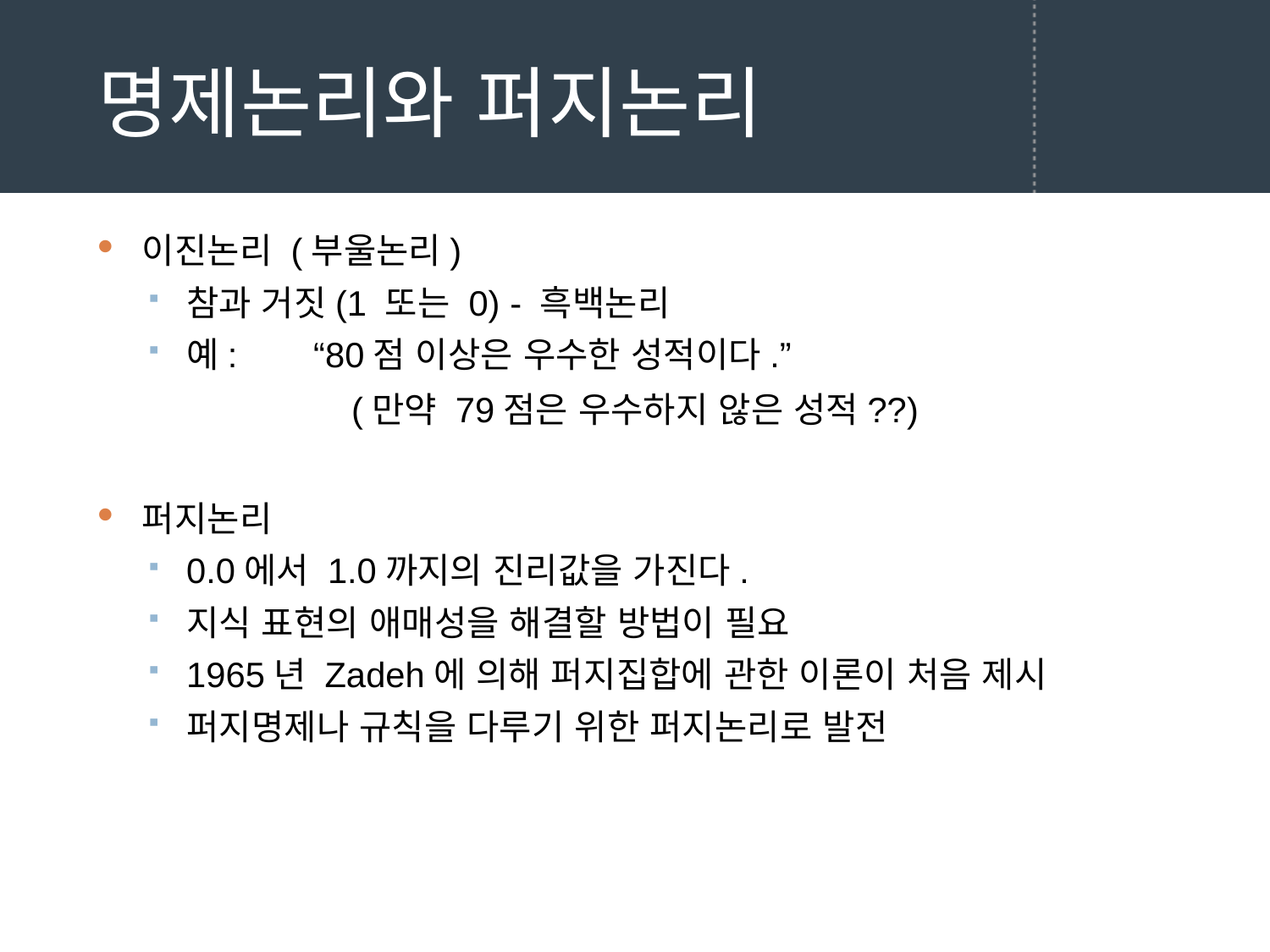

# 명제논리와 퍼지논리
이진논리 (부울논리)
참과 거짓(1 또는 0) - 흑백논리
예:	“80점 이상은 우수한 성적이다.”
		(만약 79점은 우수하지 않은 성적??)

퍼지논리
0.0에서 1.0까지의 진리값을 가진다.
지식 표현의 애매성을 해결할 방법이 필요
1965년 Zadeh에 의해 퍼지집합에 관한 이론이 처음 제시
퍼지명제나 규칙을 다루기 위한 퍼지논리로 발전